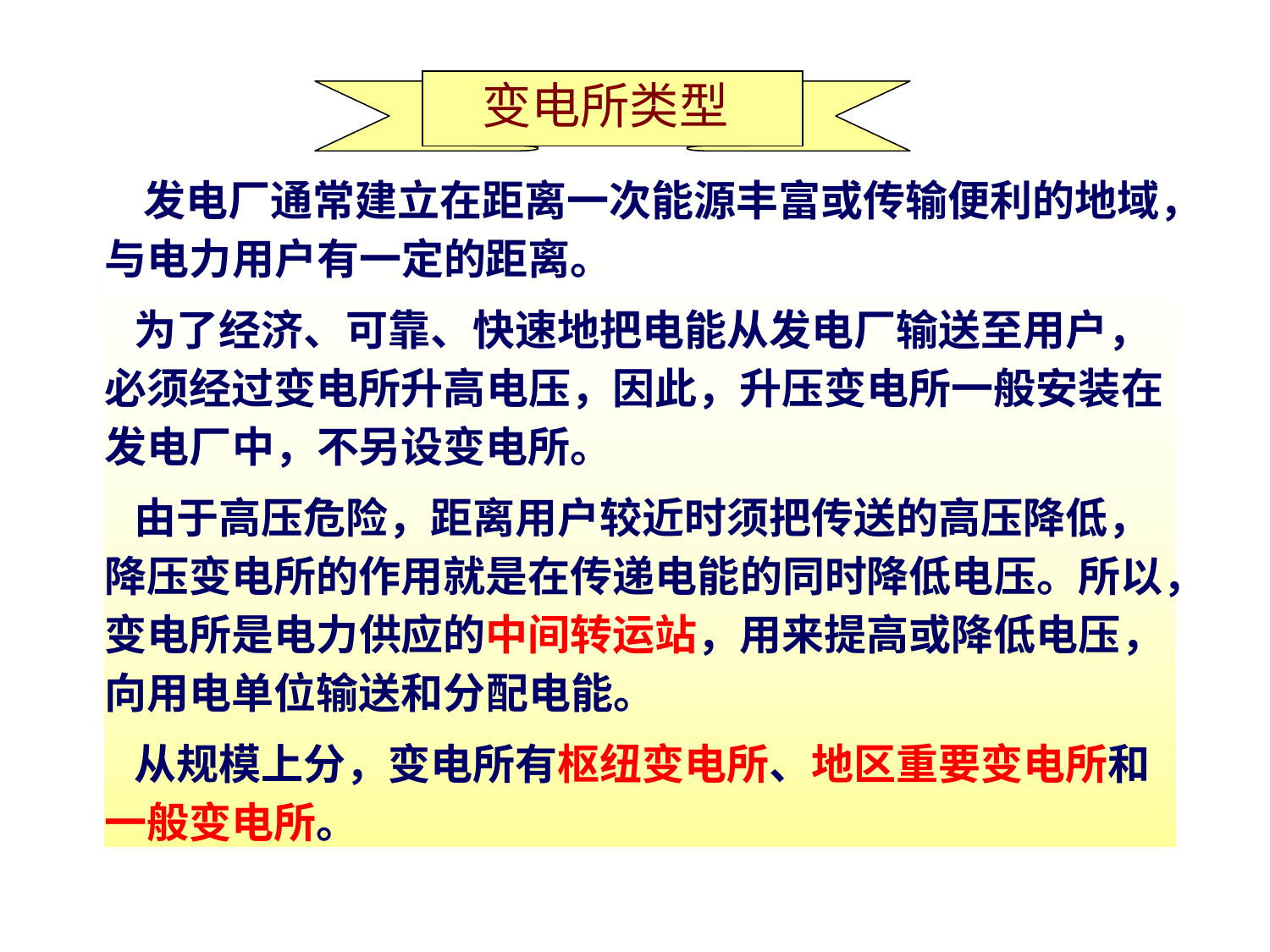

变电所类型
   发电厂通常建立在距离一次能源丰富或传输便利的地域，与电力用户有一定的距离。
  为了经济、可靠、快速地把电能从发电厂输送至用户，必须经过变电所升高电压，因此，升压变电所一般安装在发电厂中，不另设变电所。
  由于高压危险，距离用户较近时须把传送的高压降低，降压变电所的作用就是在传递电能的同时降低电压。所以，变电所是电力供应的中间转运站，用来提高或降低电压，向用电单位输送和分配电能。
  从规模上分，变电所有枢纽变电所、地区重要变电所和一般变电所。